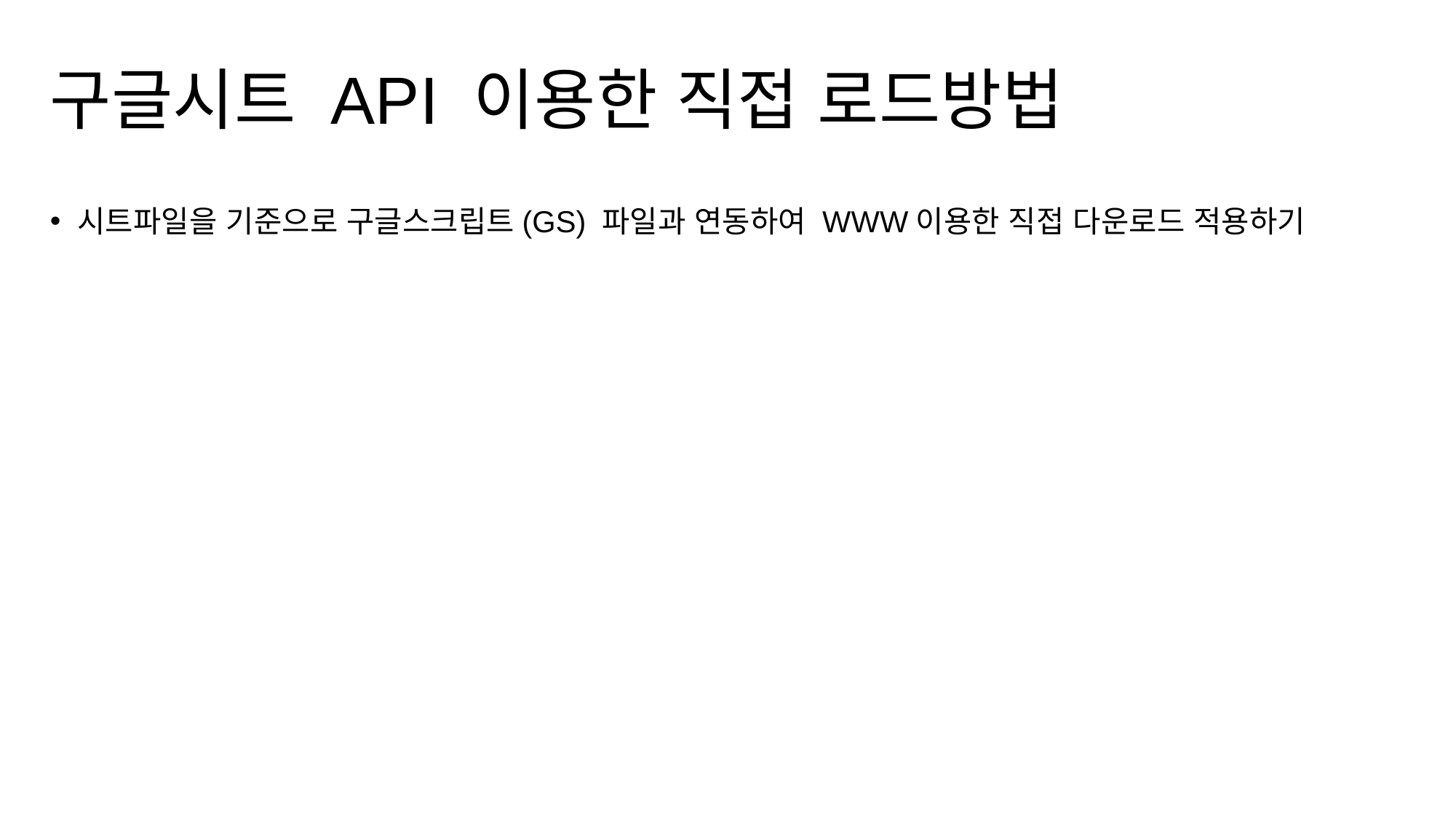

# 구글시트 API 이용한 직접 로드방법
시트파일을 기준으로 구글스크립트(GS) 파일과 연동하여 WWW이용한 직접 다운로드 적용하기